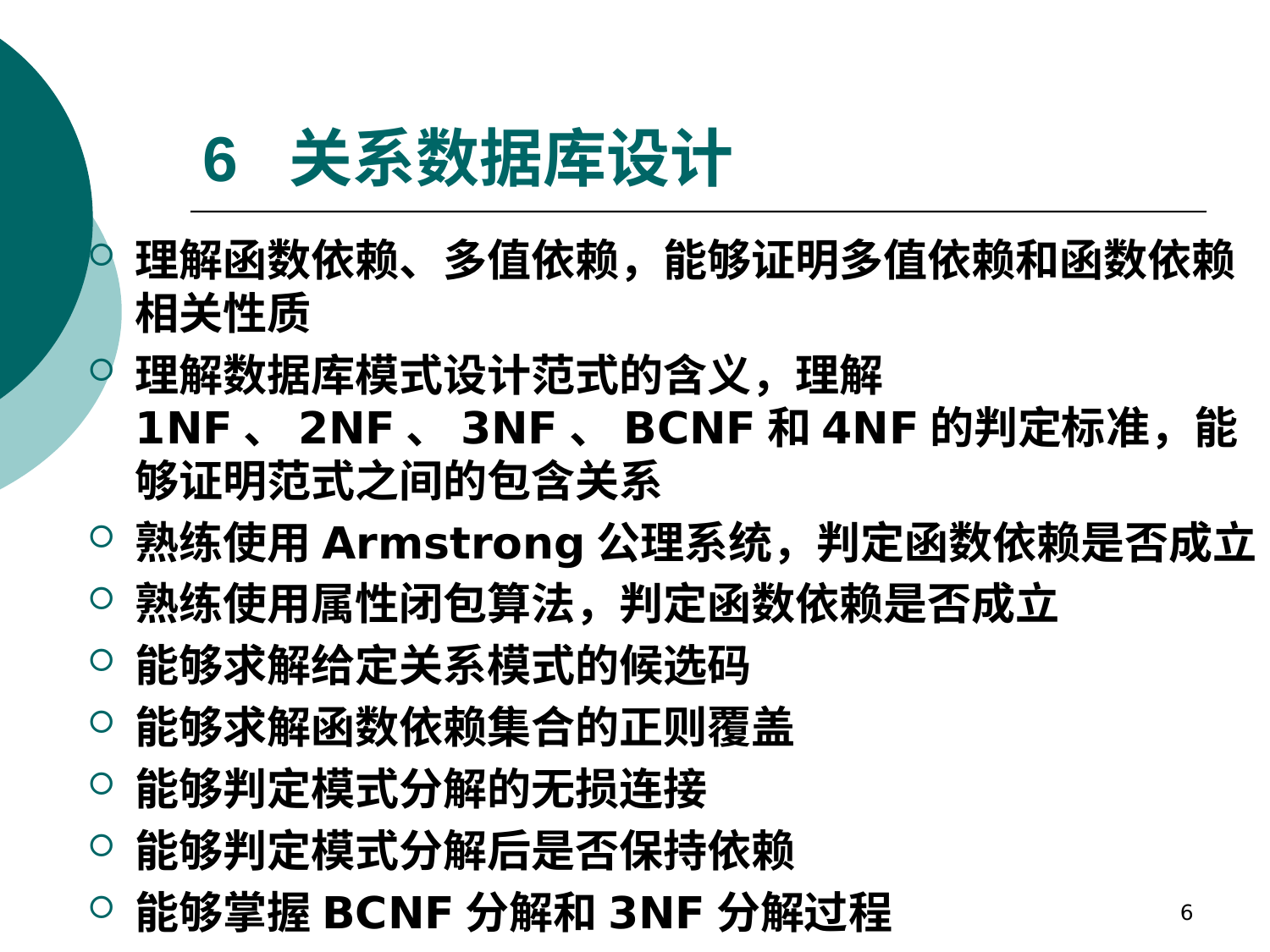

# 6  关系数据库设计
理解函数依赖、多值依赖，能够证明多值依赖和函数依赖相关性质
理解数据库模式设计范式的含义，理解1NF、2NF、3NF、BCNF和4NF的判定标准，能够证明范式之间的包含关系
熟练使用Armstrong公理系统，判定函数依赖是否成立
熟练使用属性闭包算法，判定函数依赖是否成立
能够求解给定关系模式的候选码
能够求解函数依赖集合的正则覆盖
能够判定模式分解的无损连接
能够判定模式分解后是否保持依赖
能够掌握BCNF分解和3NF分解过程
6